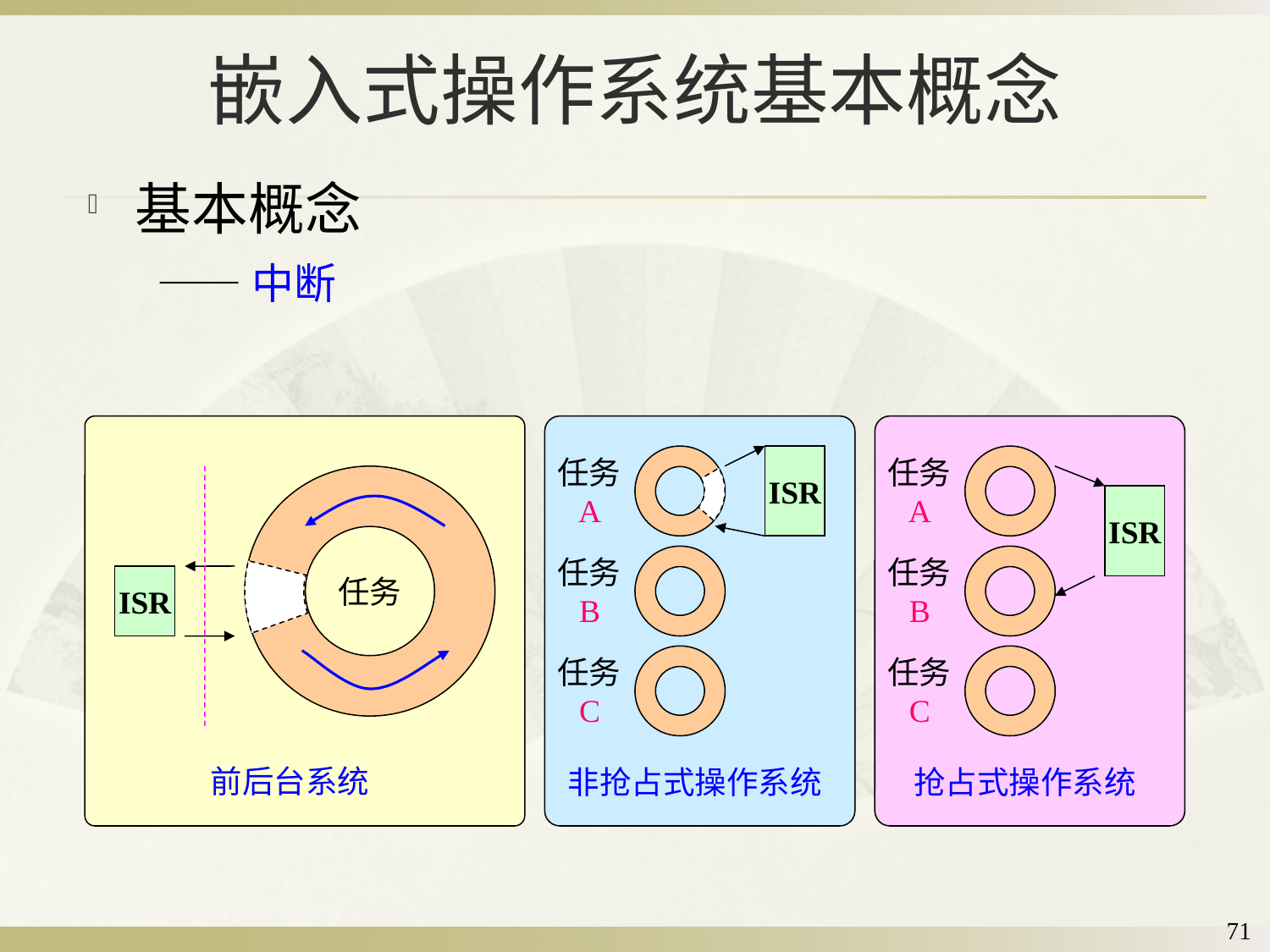

# 嵌入式操作系统基本概念
基本概念
——中断

前后台系统

ISR
任务A

任务B

任务C

非抢占式操作系统

任务A

ISR
任务B

任务C

抢占式操作系统

任务
ISR